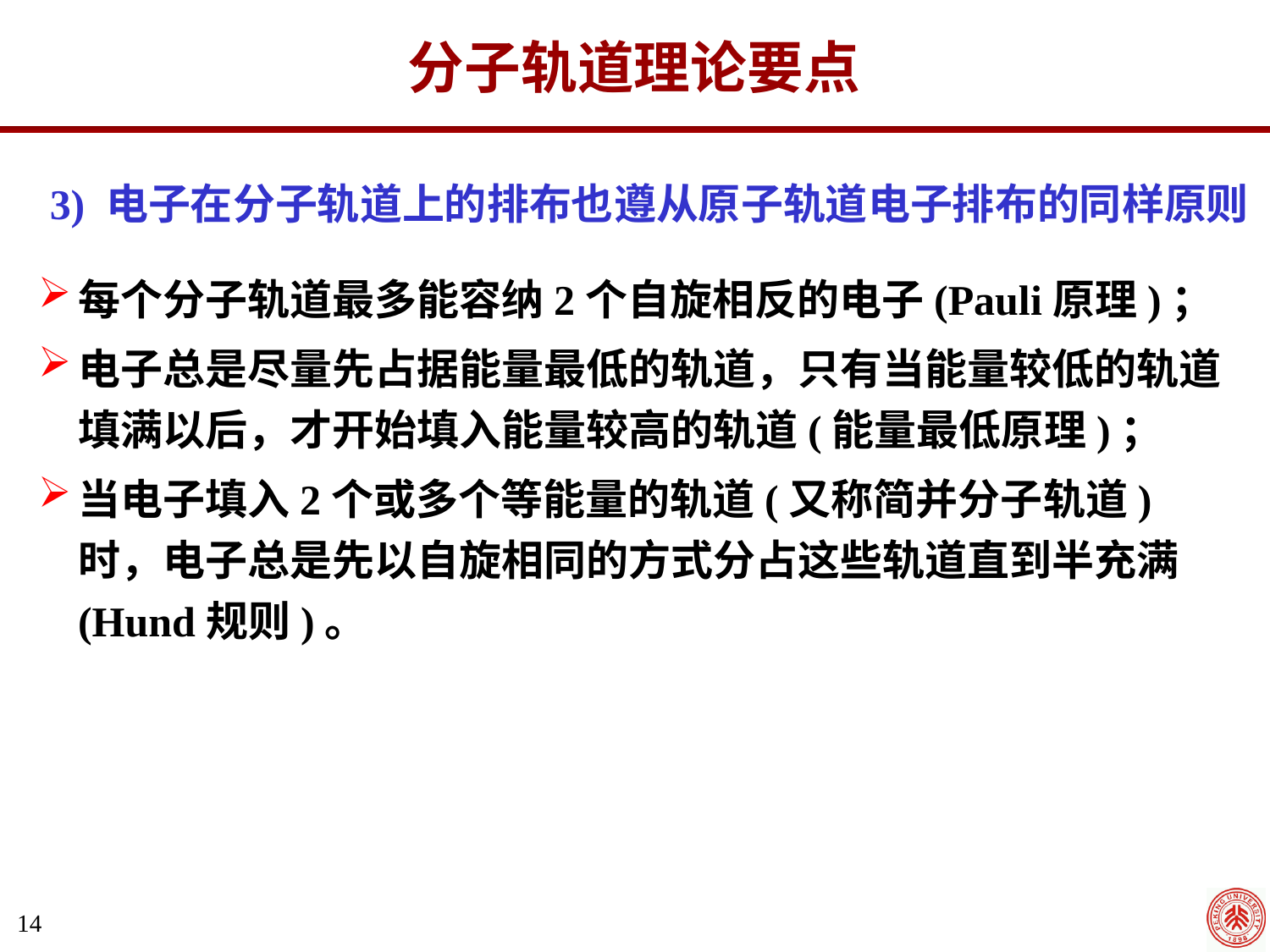

分子轨道理论要点

3) 电子在分子轨道上的排布也遵从原子轨道电子排布的同样原则
每个分子轨道最多能容纳2个自旋相反的电子(Pauli原理)；
电子总是尽量先占据能量最低的轨道，只有当能量较低的轨道填满以后，才开始填入能量较高的轨道(能量最低原理)；
当电子填入2个或多个等能量的轨道(又称简并分子轨道)时，电子总是先以自旋相同的方式分占这些轨道直到半充满(Hund规则)。
14